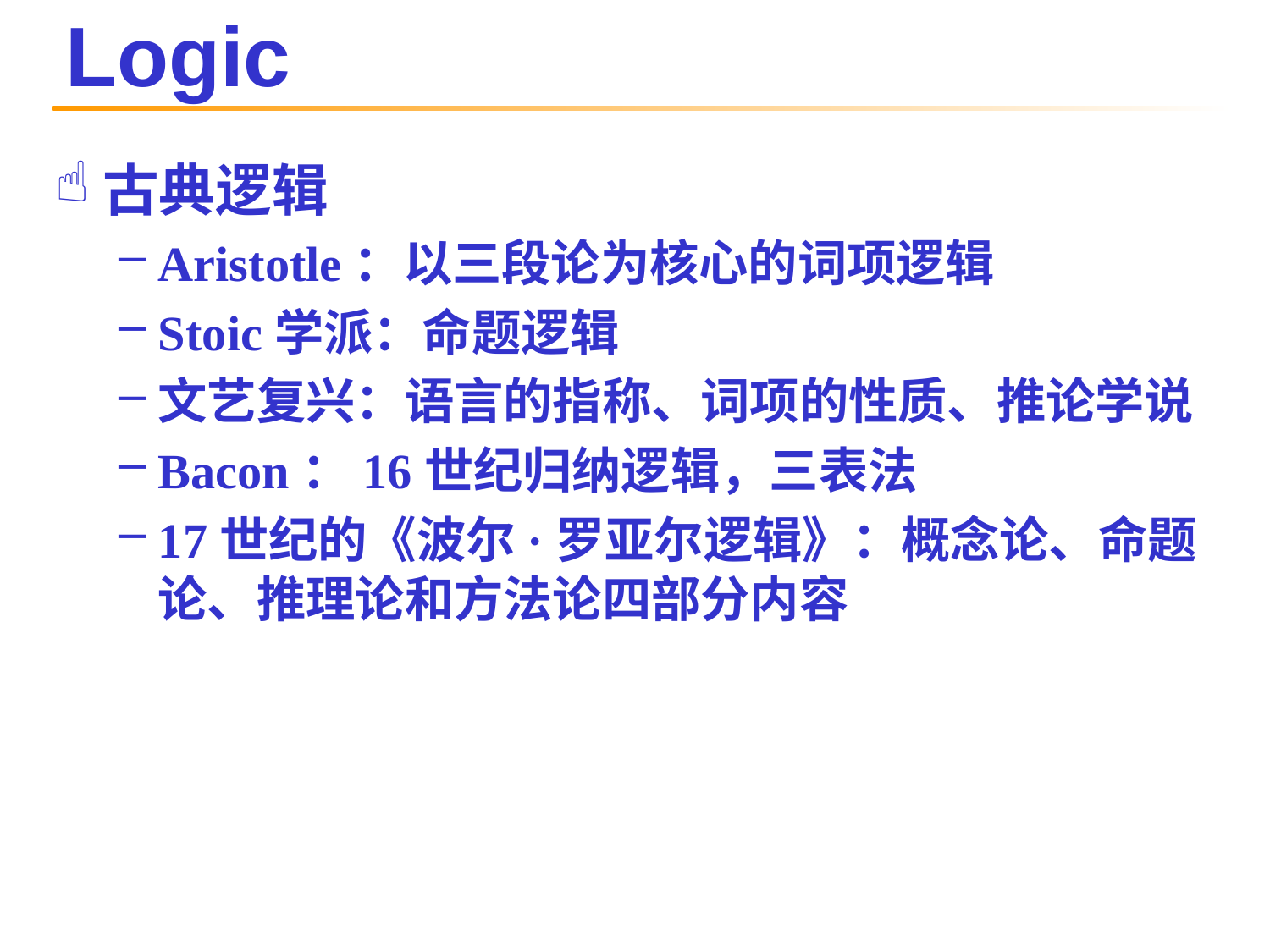

# Logic
古典逻辑
Aristotle：以三段论为核心的词项逻辑
Stoic学派：命题逻辑
文艺复兴：语言的指称、词项的性质、推论学说
Bacon：16世纪归纳逻辑，三表法
17世纪的《波尔·罗亚尔逻辑》：概念论、命题论、推理论和方法论四部分内容